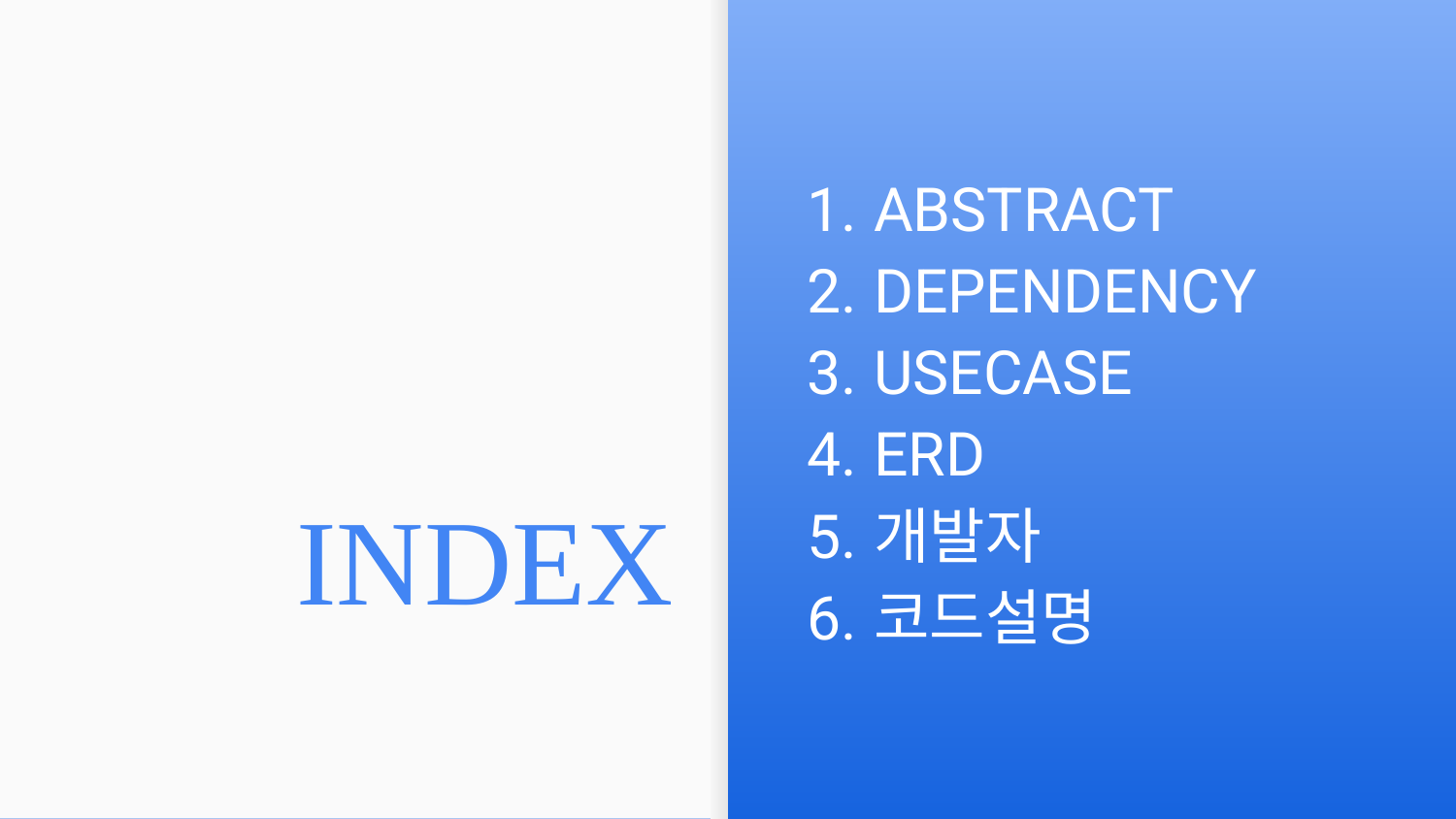

ABSTRACT
DEPENDENCY
USECASE
ERD
개발자
코드설명
# INDEX